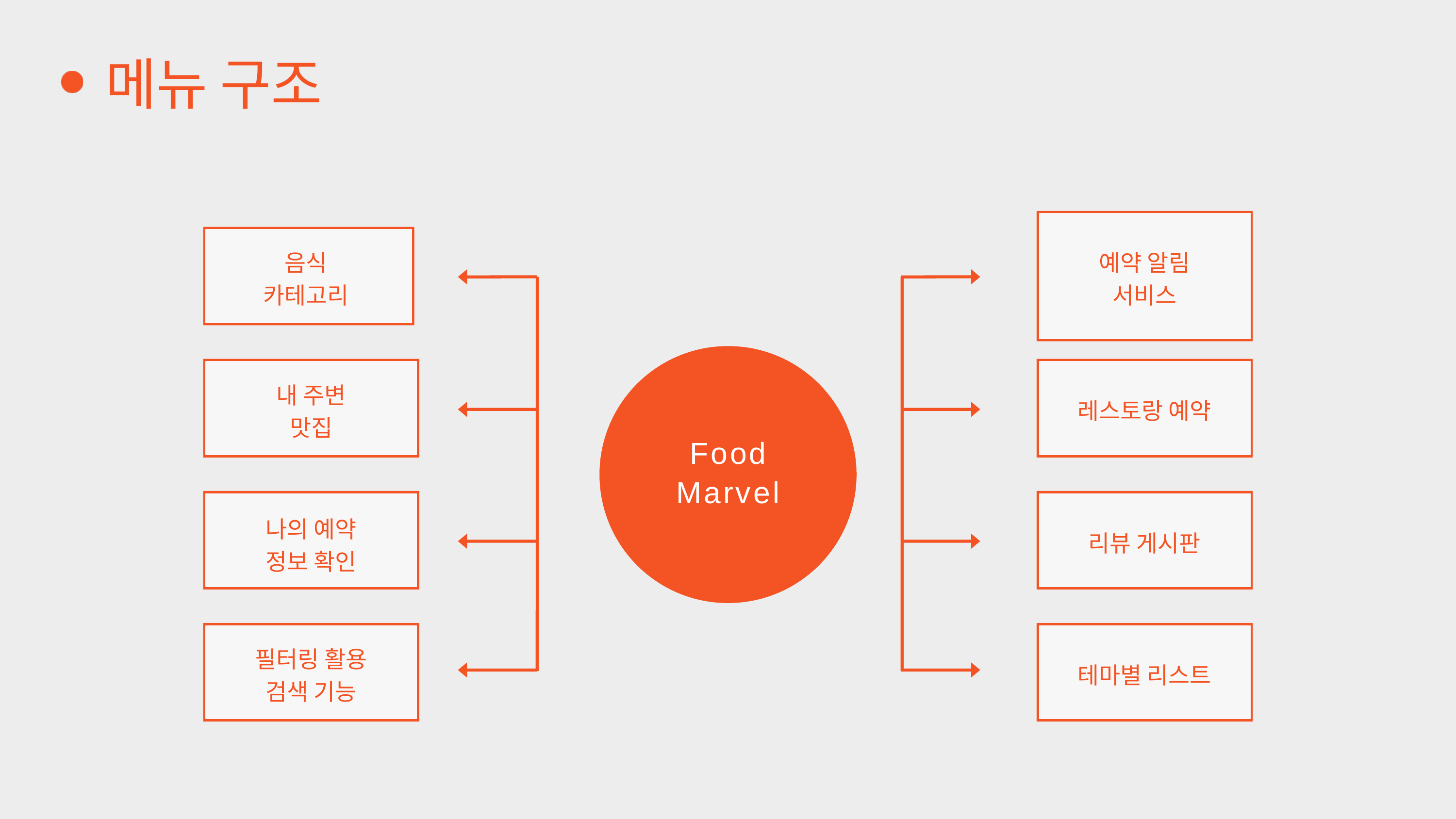

메뉴 구조

예약 알림
서비스

음식
카테고리

Food
Marvel

내 주변
맛집

레스토랑 예약

나의 예약
정보 확인

리뷰 게시판

필터링 활용
검색 기능

테마별 리스트